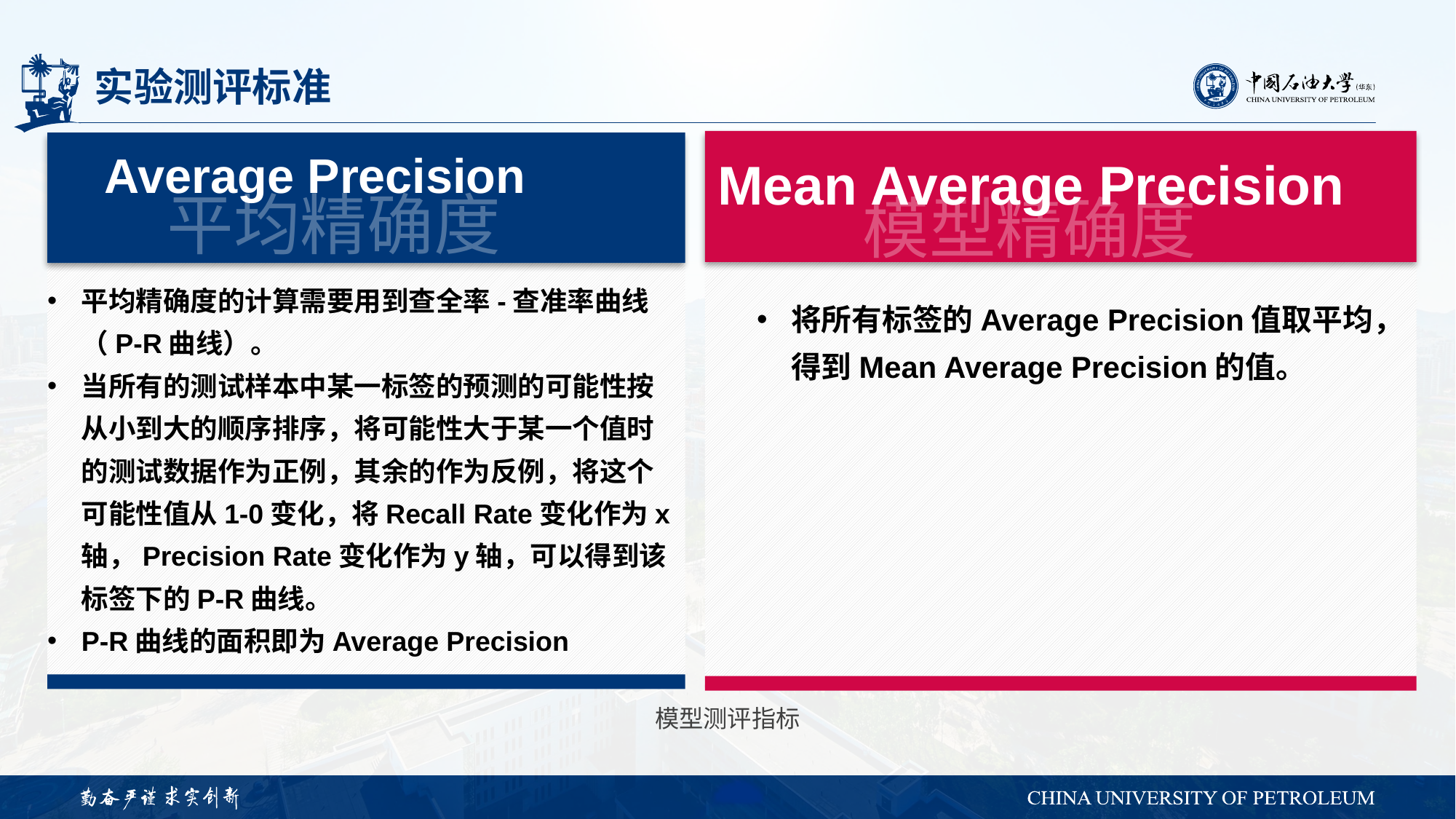

# 实验测评标准

Mean Average Precision

将所有标签的Average Precision值取平均，得到Mean Average Precision的值。

Average Precision

平均精确度的计算需要用到查全率-查准率曲线（P-R曲线）。
当所有的测试样本中某一标签的预测的可能性按从小到大的顺序排序，将可能性大于某一个值时的测试数据作为正例，其余的作为反例，将这个可能性值从1-0变化，将Recall Rate变化作为x轴，Precision Rate变化作为y轴，可以得到该标签下的P-R曲线。
P-R曲线的面积即为Average Precision

平均精确度
模型精确度
模型测评指标